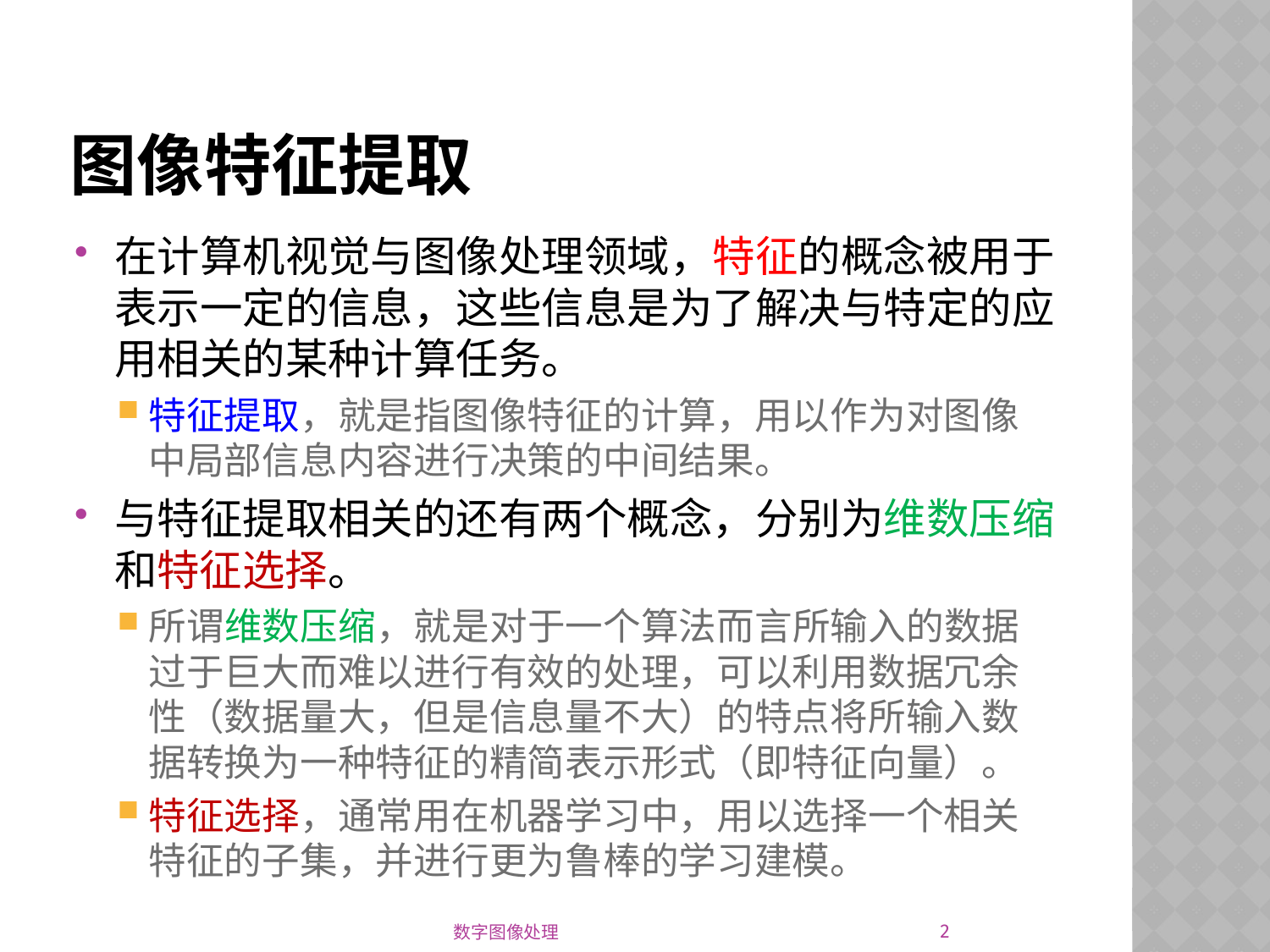

# 图像特征提取
在计算机视觉与图像处理领域，特征的概念被用于表示一定的信息，这些信息是为了解决与特定的应用相关的某种计算任务。
特征提取，就是指图像特征的计算，用以作为对图像中局部信息内容进行决策的中间结果。
与特征提取相关的还有两个概念，分别为维数压缩和特征选择。
所谓维数压缩，就是对于一个算法而言所输入的数据过于巨大而难以进行有效的处理，可以利用数据冗余性（数据量大，但是信息量不大）的特点将所输入数据转换为一种特征的精简表示形式（即特征向量）。
特征选择，通常用在机器学习中，用以选择一个相关特征的子集，并进行更为鲁棒的学习建模。
2
数字图像处理